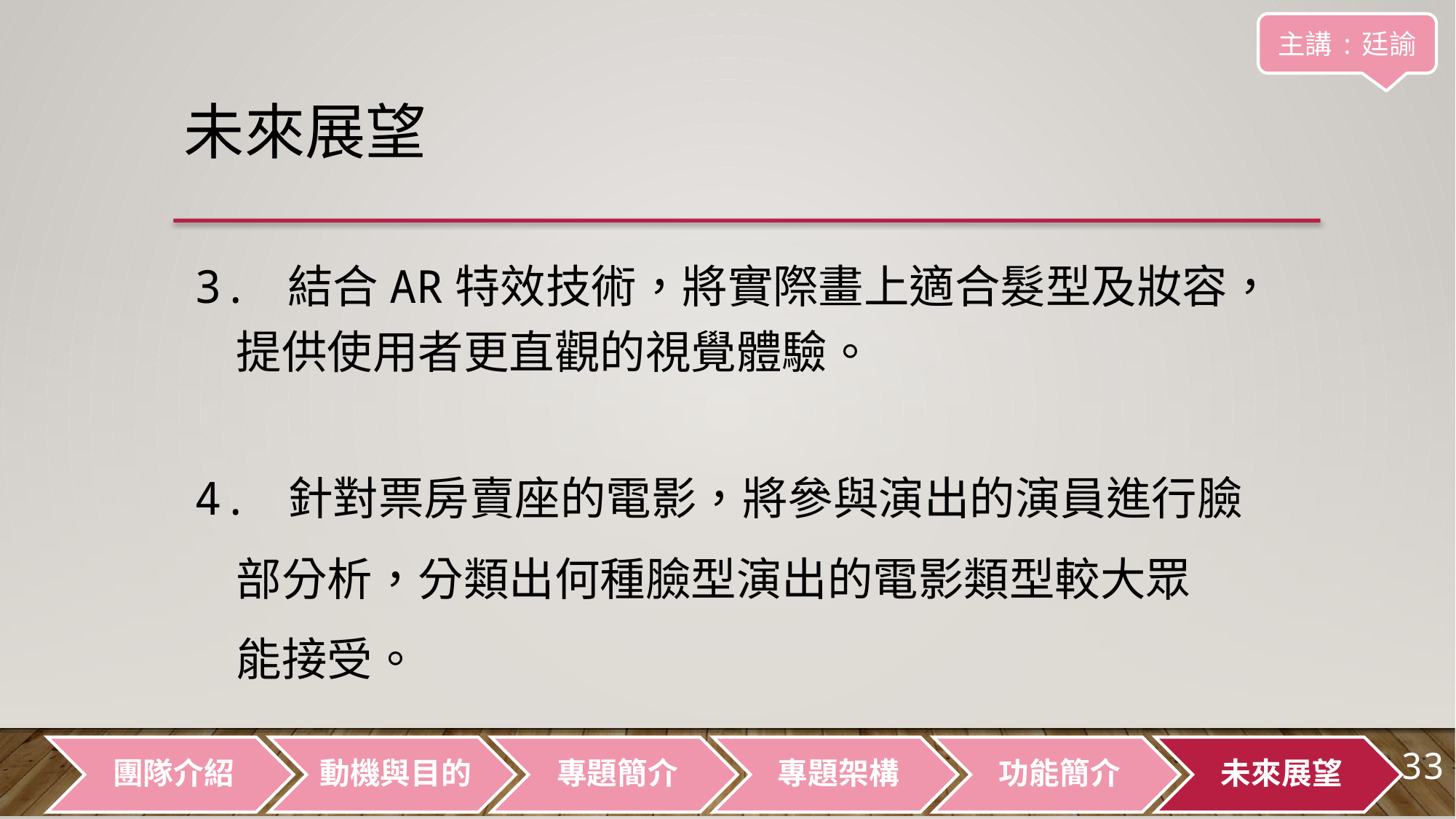

主講:廷諭
未來展望
3. 結合AR特效技術，將實際畫上適合髮型及妝容，
   提供使用者更直觀的視覺體驗。

4. 針對票房賣座的電影，將參與演出的演員進行臉
   部分析，分類出何種臉型演出的電影類型較大眾
   能接受。

團隊介紹

動機與目的

專題簡介

專題架構

功能簡介

未來展望
33